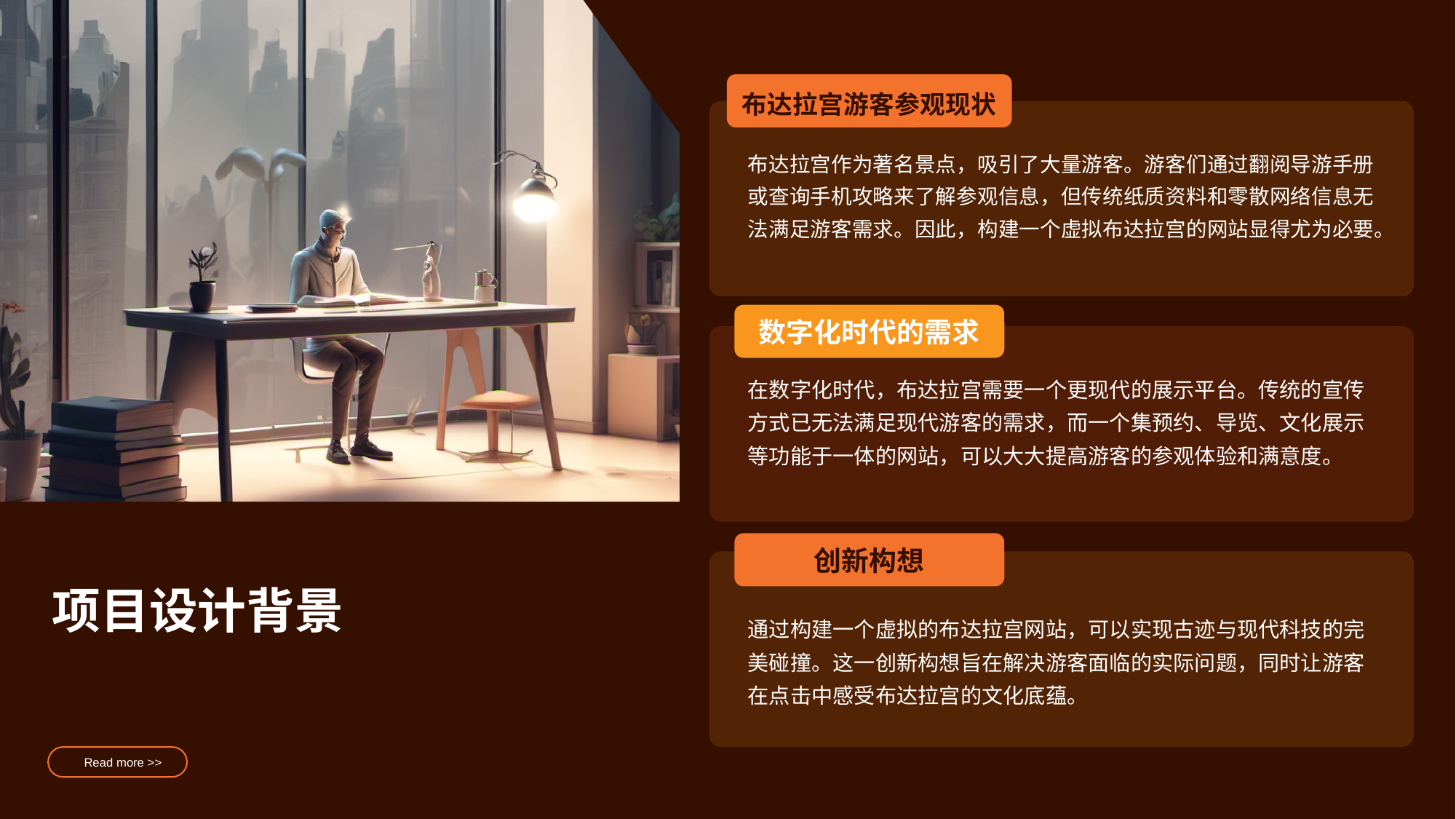

布达拉宫游客参观现状

布达拉宫作为著名景点，吸引了大量游客。游客们通过翻阅导游手册或查询手机攻略来了解参观信息，但传统纸质资料和零散网络信息无法满足游客需求。因此，构建一个虚拟布达拉宫的网站显得尤为必要。

数字化时代的需求

在数字化时代，布达拉宫需要一个更现代的展示平台。传统的宣传方式已无法满足现代游客的需求，而一个集预约、导览、文化展示等功能于一体的网站，可以大大提高游客的参观体验和满意度。

项目设计背景
创新构想

通过构建一个虚拟的布达拉宫网站，可以实现古迹与现代科技的完美碰撞。这一创新构想旨在解决游客面临的实际问题，同时让游客在点击中感受布达拉宫的文化底蕴。
Read more >>